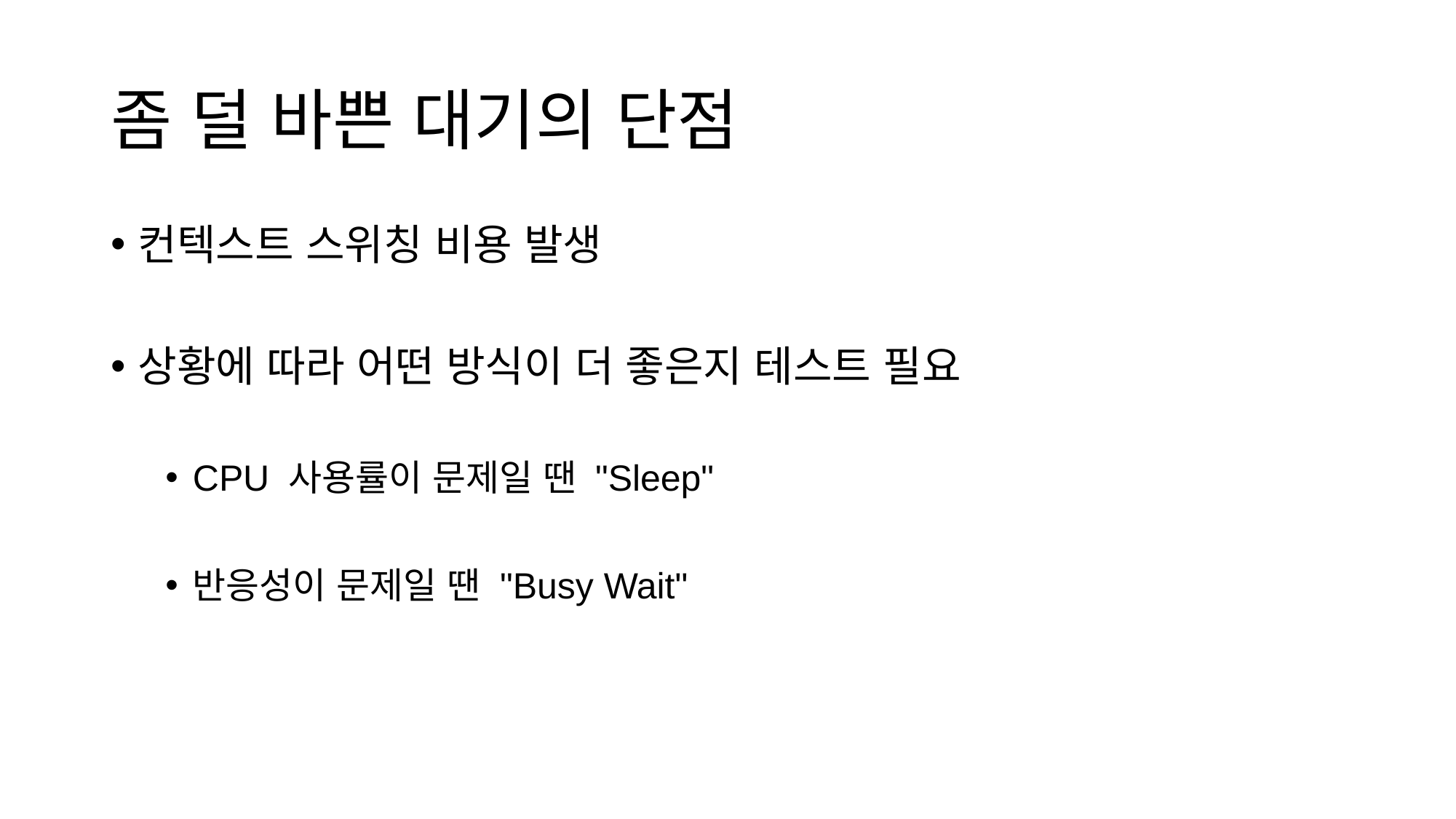

# 좀 덜 바쁜 대기의 단점
컨텍스트 스위칭 비용 발생

상황에 따라 어떤 방식이 더 좋은지 테스트 필요

CPU 사용률이 문제일 땐 "Sleep"

반응성이 문제일 땐 "Busy Wait"